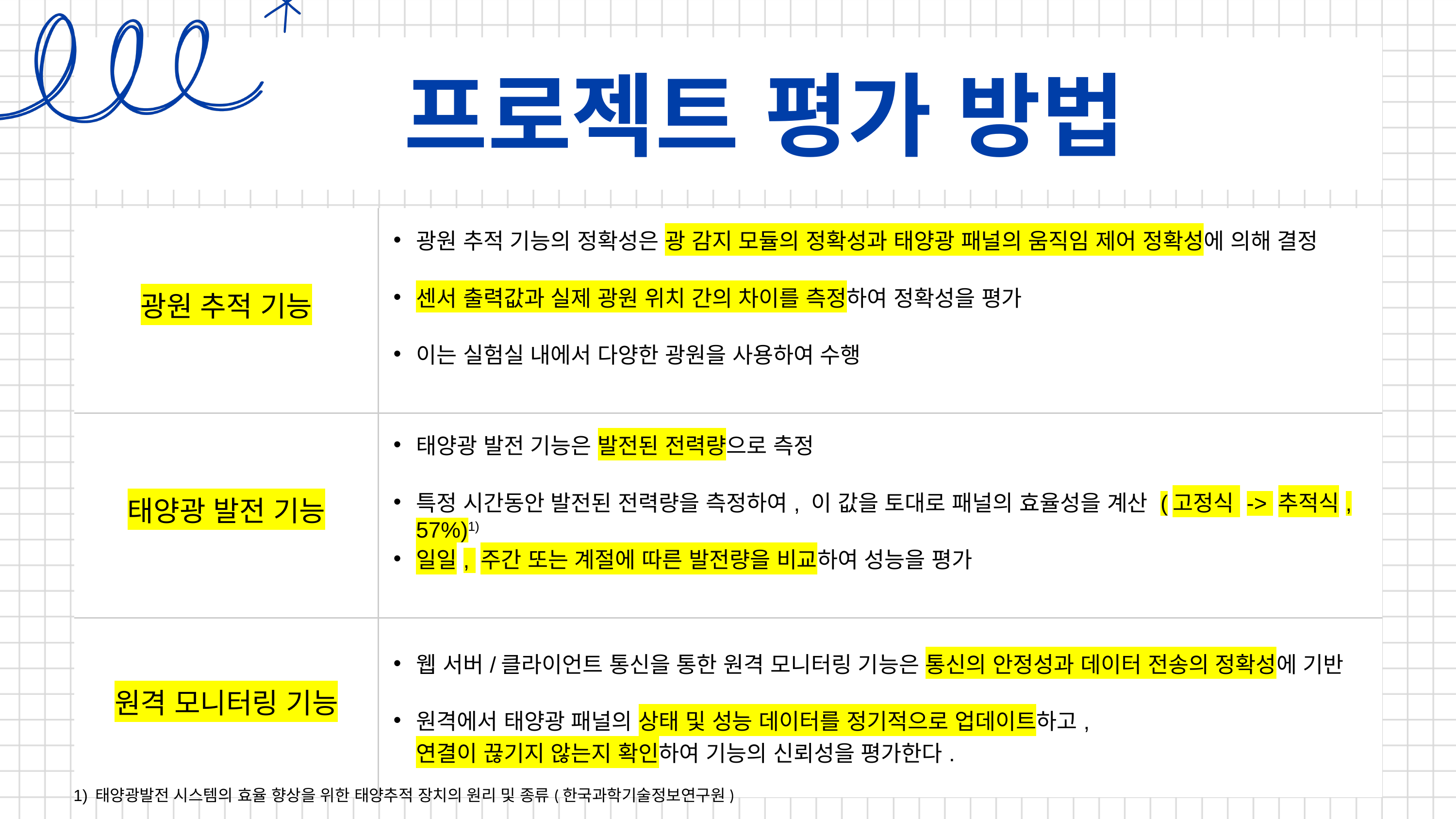

프로젝트 평가 방법
| 광원 추적 기능 | 광원 추적 기능의 정확성은 광 감지 모듈의 정확성과 태양광 패널의 움직임 제어 정확성에 의해 결정 센서 출력값과 실제 광원 위치 간의 차이를 측정하여 정확성을 평가 이는 실험실 내에서 다양한 광원을 사용하여 수행 |
| --- | --- |
| 태양광 발전 기능 | 태양광 발전 기능은 발전된 전력량으로 측정 특정 시간동안 발전된 전력량을 측정하여, 이 값을 토대로 패널의 효율성을 계산 (고정식 -> 추적식, 57%)1) 일일, 주간 또는 계절에 따른 발전량을 비교하여 성능을 평가 |
| 원격 모니터링 기능 | 웹 서버/클라이언트 통신을 통한 원격 모니터링 기능은 통신의 안정성과 데이터 전송의 정확성에 기반 원격에서 태양광 패널의 상태 및 성능 데이터를 정기적으로 업데이트하고, 연결이 끊기지 않는지 확인하여 기능의 신뢰성을 평가한다. |

1) 태양광발전 시스템의 효율 향상을 위한 태양추적 장치의 원리 및 종류(한국과학기술정보연구원)